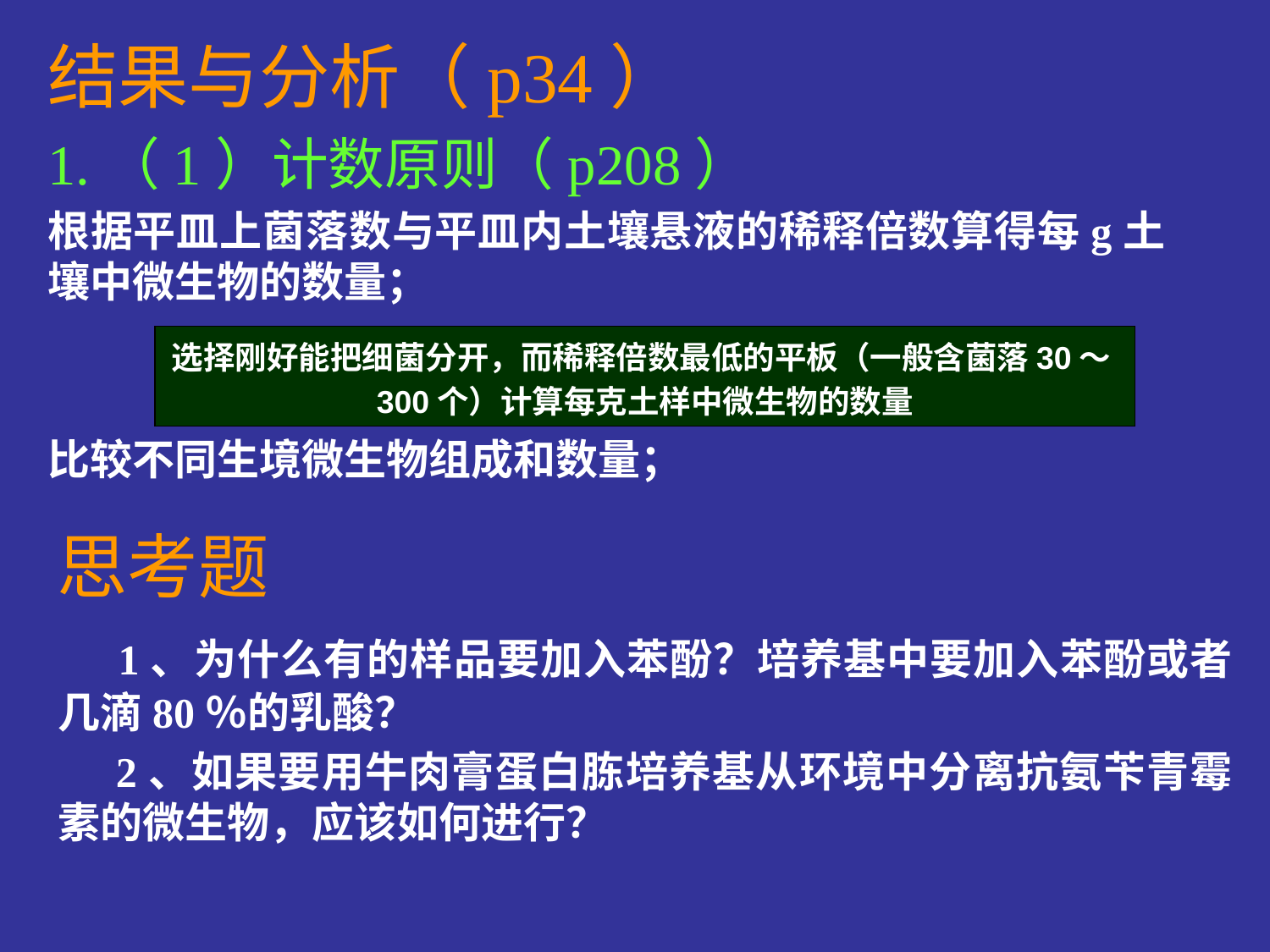

结果与分析（p34）
1.（1）计数原则（p208）
根据平皿上菌落数与平皿内土壤悬液的稀释倍数算得每g土壤中微生物的数量；

比较不同生境微生物组成和数量；
选择刚好能把细菌分开，而稀释倍数最低的平板（一般含菌落30～300个）计算每克土样中微生物的数量
思考题
    1、为什么有的样品要加入苯酚？培养基中要加入苯酚或者几滴80％的乳酸？
     2、如果要用牛肉膏蛋白胨培养基从环境中分离抗氨苄青霉素的微生物，应该如何进行？